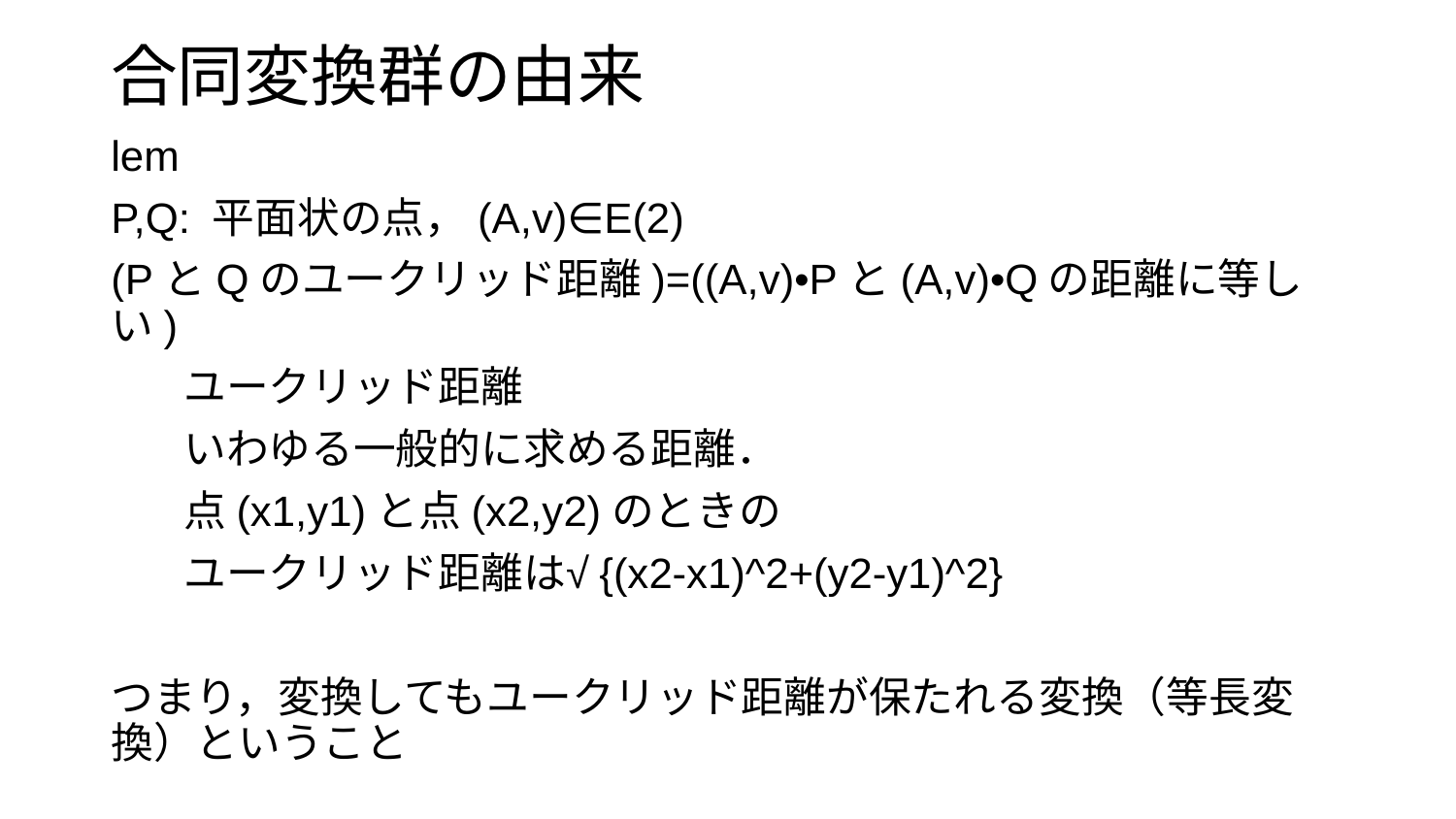

# 合同変換群の由来
lem
P,Q: 平面状の点，(A,v)∈E(2)
(PとQのユークリッド距離)=((A,v)•Pと(A,v)•Qの距離に等しい)
ユークリッド距離
いわゆる一般的に求める距離．
点(x1,y1)と点(x2,y2)のときの
ユークリッド距離は√{(x2-x1)^2+(y2-y1)^2}

つまり，変換してもユークリッド距離が保たれる変換（等長変換）ということ